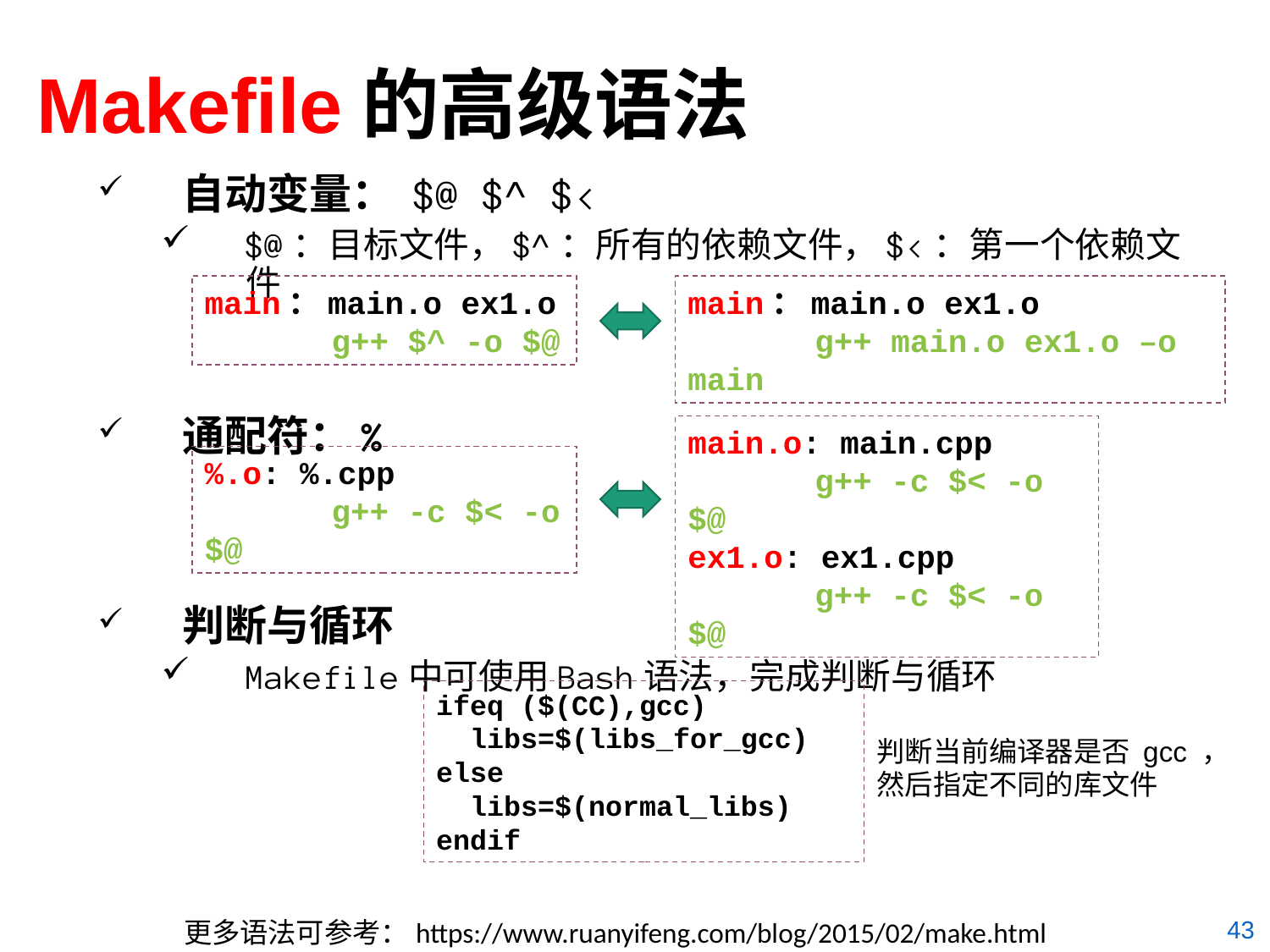

# Makefile的高级语法
自动变量： $@ $^ $<
$@：目标文件，$^：所有的依赖文件，$<：第一个依赖文件

通配符：%

判断与循环
Makefile中可使用Bash语法，完成判断与循环

main：main.o ex1.o
	g++ main.o ex1.o –o main
main：main.o ex1.o
	g++ $^ -o $@

main.o: main.cpp
	g++ -c $< -o $@
ex1.o: ex1.cpp
	g++ -c $< -o $@
%.o: %.cpp
	g++ -c $< -o $@

ifeq ($(CC),gcc)
  libs=$(libs_for_gcc)
else
  libs=$(normal_libs)
endif
判断当前编译器是否 gcc ，然后指定不同的库文件
43
更多语法可参考：https://www.ruanyifeng.com/blog/2015/02/make.html